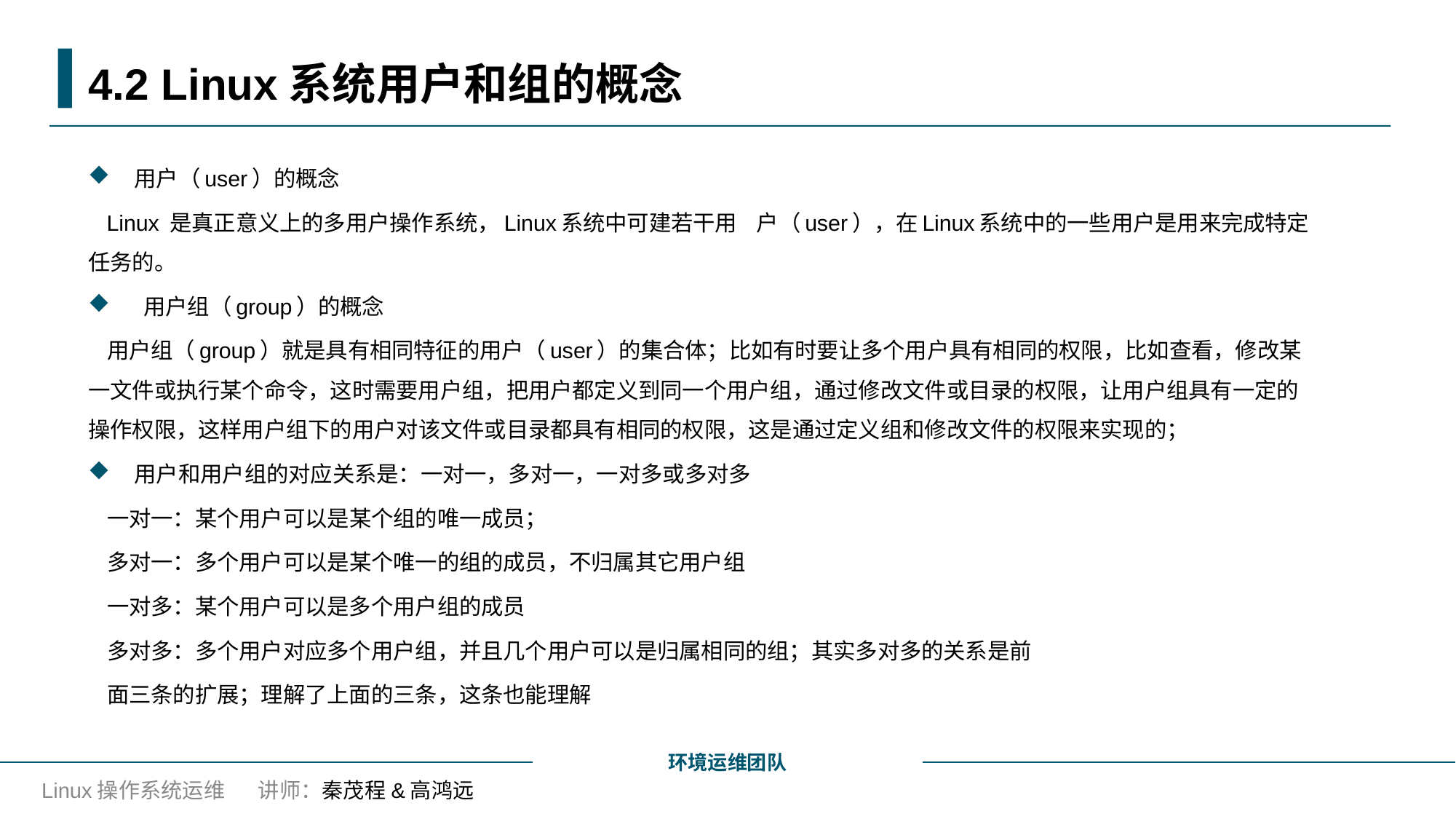

# 4.2 Linux系统用户和组的概念
用户（user）的概念
   Linux 是真正意义上的多用户操作系统，Linux系统中可建若干用    户（user），在Linux系统中的一些用户是用来完成特定任务的。
 用户组（group）的概念
   用户组（group）就是具有相同特征的用户（user）的集合体；比如有时要让多个用户具有相同的权限，比如查看，修改某一文件或执行某个命令，这时需要用户组，把用户都定义到同一个用户组，通过修改文件或目录的权限，让用户组具有一定的操作权限，这样用户组下的用户对该文件或目录都具有相同的权限，这是通过定义组和修改文件的权限来实现的；
用户和用户组的对应关系是：一对一，多对一，一对多或多对多
   一对一：某个用户可以是某个组的唯一成员；
   多对一：多个用户可以是某个唯一的组的成员，不归属其它用户组
   一对多：某个用户可以是多个用户组的成员
   多对多：多个用户对应多个用户组，并且几个用户可以是归属相同的组；其实多对多的关系是前
   面三条的扩展；理解了上面的三条，这条也能理解